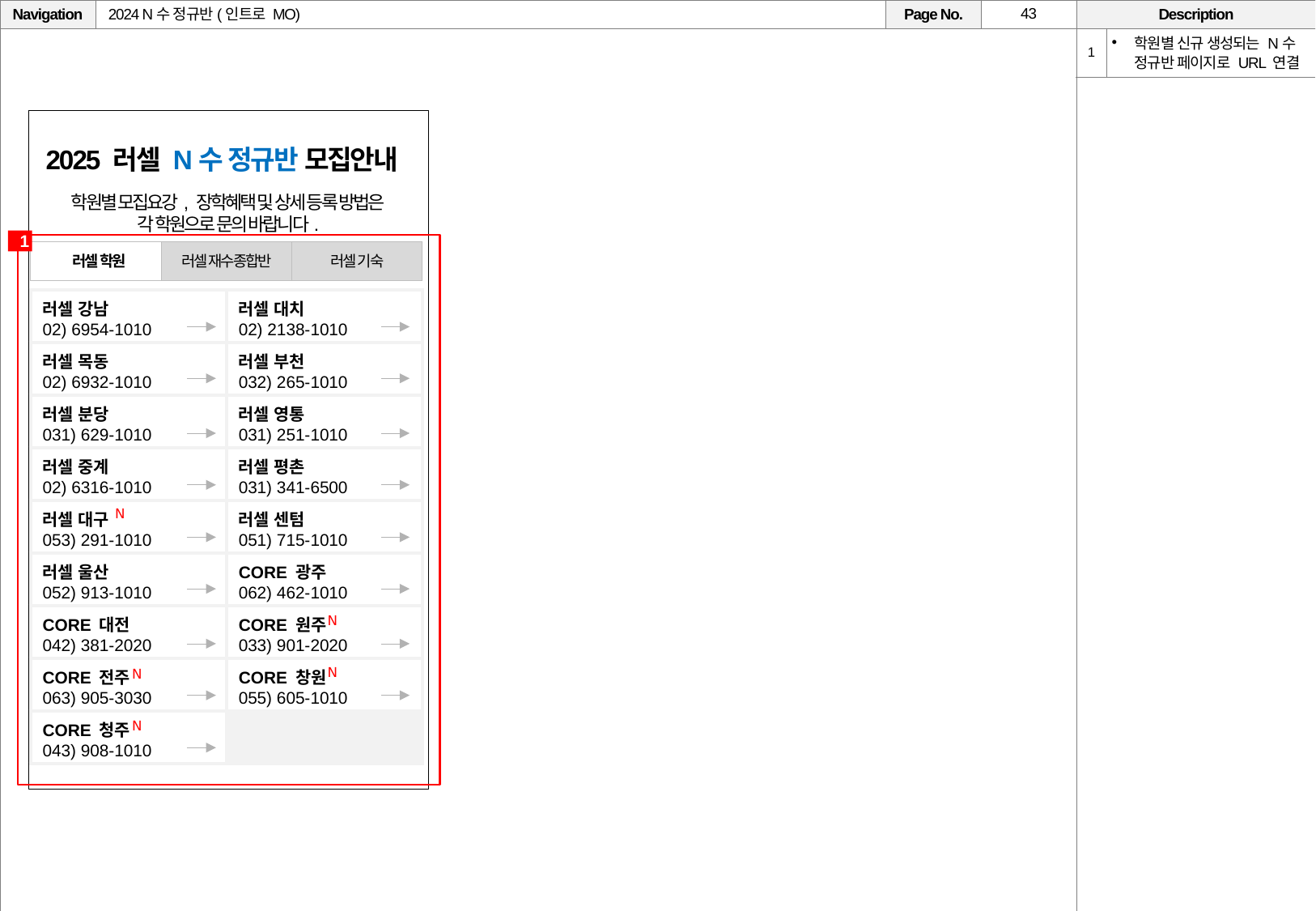

# 2024 N수 정규반(인트로 MO)
| 1 | 학원별 신규 생성되는 N수 정규반 페이지로 URL 연결 |
| --- | --- |

2025 러셀 N수 정규반 모집안내
학원별 모집요강, 장학혜택 및 상세 등록 방법은
각 학원으로 문의 바랍니다.
1

러셀 기숙
 러셀 학원
러셀 재수종합반
| 러셀 강남 02) 6954-1010 | 러셀 대치 02) 2138-1010 |
| --- | --- |
| 러셀 목동 02) 6932-1010 | 러셀 부천 032) 265-1010 |
| 러셀 분당 031) 629-1010 | 러셀 영통 031) 251-1010 |
| 러셀 중계 02) 6316-1010 | 러셀 평촌 031) 341-6500 |
| 러셀 대구 053) 291-1010 | 러셀 센텀 051) 715-1010 |
| 러셀 울산 052) 913-1010 | CORE 광주 062) 462-1010 |
| CORE 대전 042) 381-2020 | CORE 원주 033) 901-2020 |
| CORE 전주 063) 905-3030 | CORE 창원 055) 605-1010 |
| CORE 청주 043) 908-1010 |  |
N
N
N
N
N